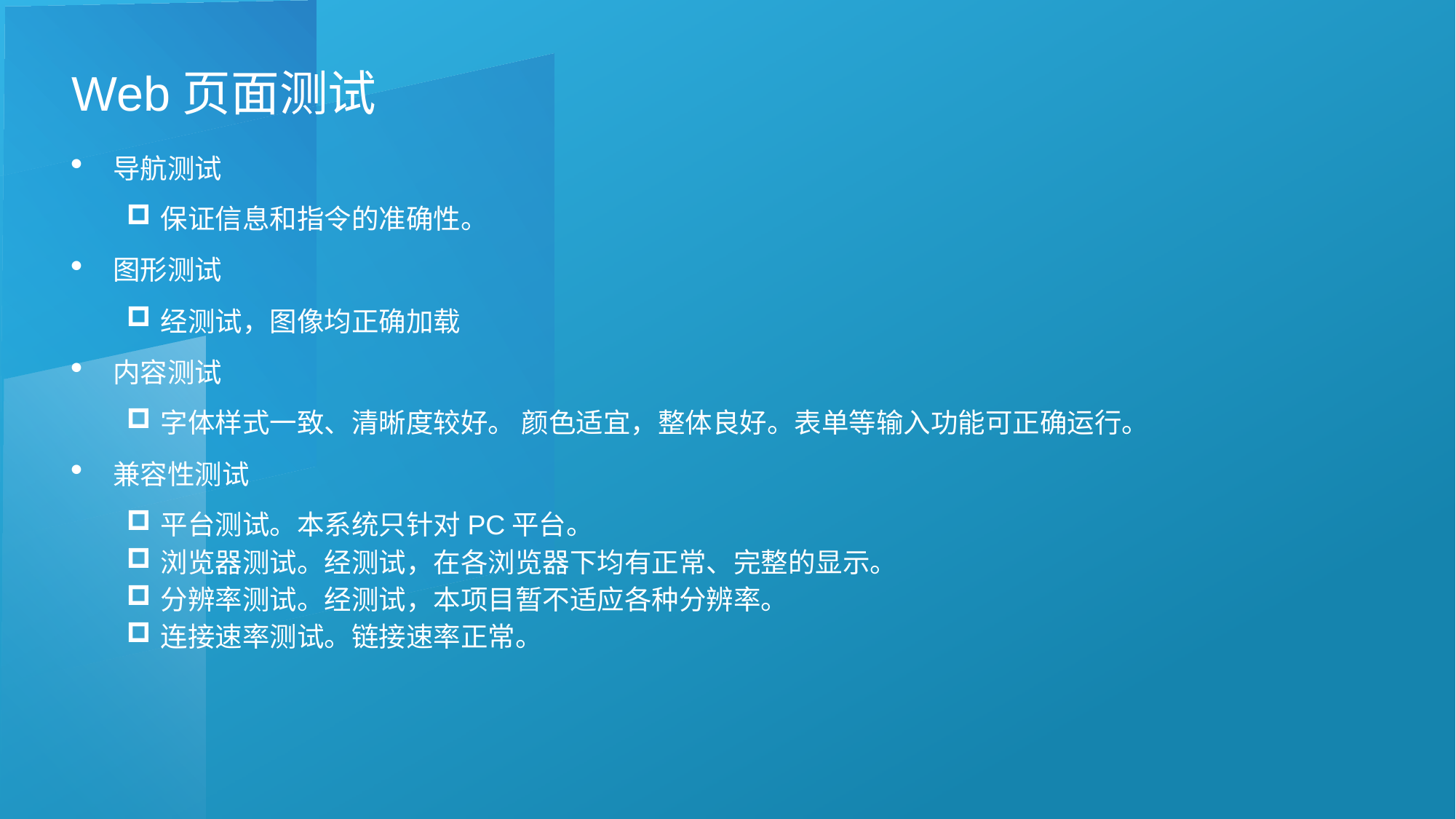

Web页面测试
导航测试
保证信息和指令的准确性。
图形测试
经测试，图像均正确加载
内容测试
字体样式一致、清晰度较好。 颜色适宜，整体良好。表单等输入功能可正确运行。
兼容性测试
平台测试。本系统只针对PC平台。
浏览器测试。经测试，在各浏览器下均有正常、完整的显示。
分辨率测试。经测试，本项目暂不适应各种分辨率。
连接速率测试。链接速率正常。